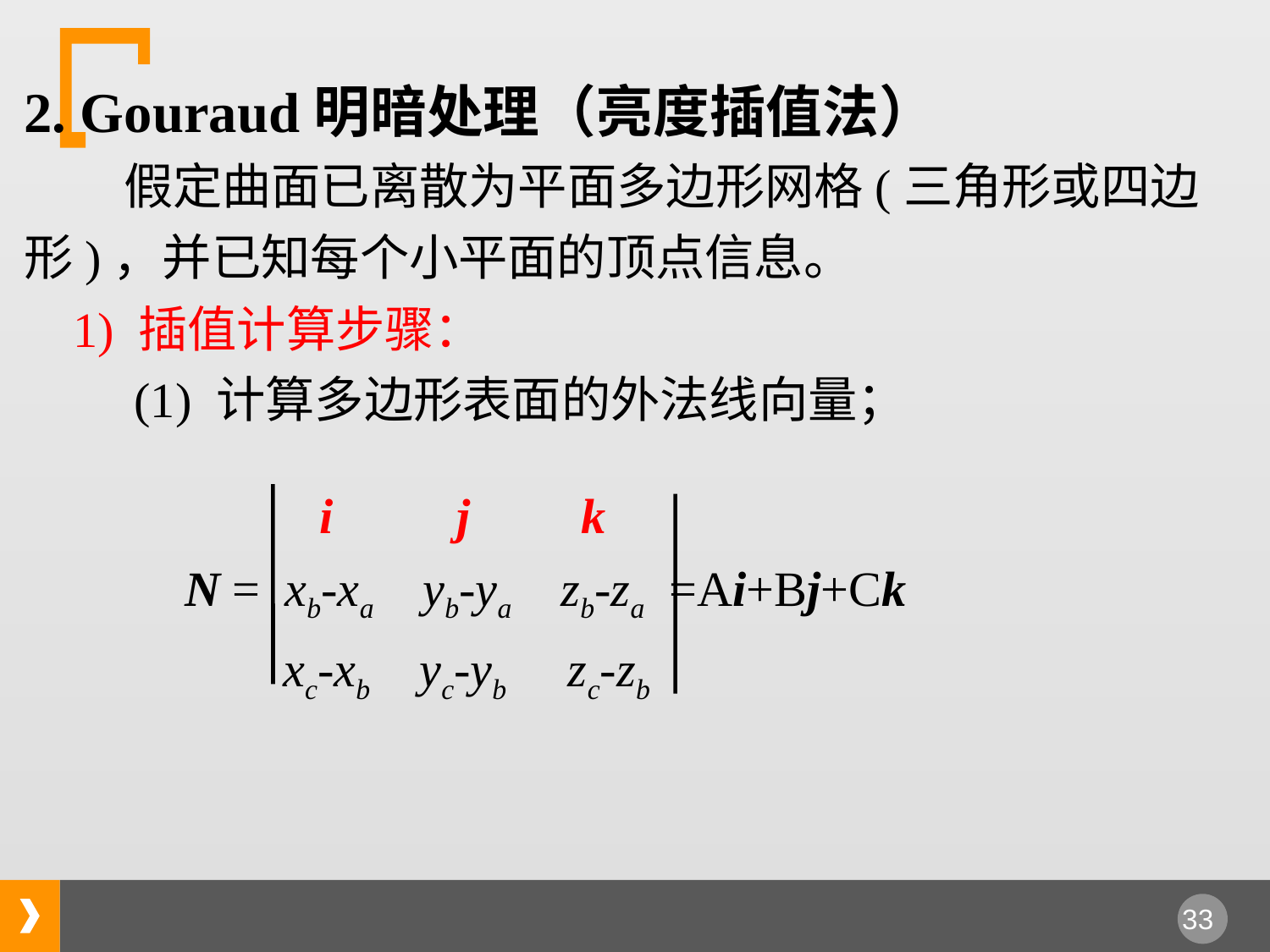

2. Gouraud明暗处理（亮度插值法）
        假定曲面已离散为平面多边形网格(三角形或四边形)，并已知每个小平面的顶点信息。
    1) 插值计算步骤：
         (1) 计算多边形表面的外法线向量；
           i          j         k
N =  xb-xa    yb-ya    zb-za  =Ai+Bj+Ck
        xc-xb    yc-yb     zc-zb